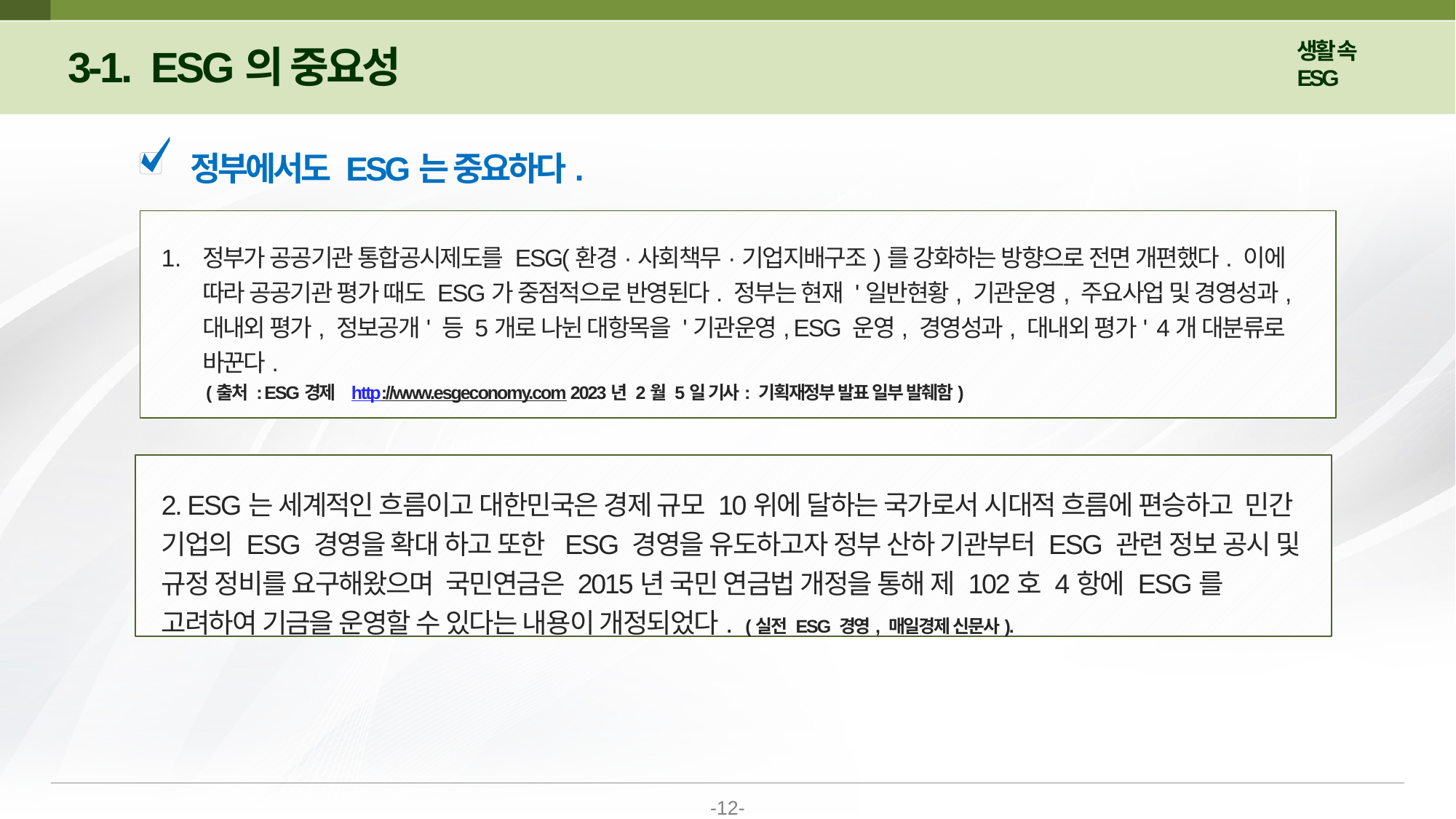

3-1.  ESG의 중요성
 정부에서도 ESG는 중요하다.

정부가 공공기관 통합공시제도를 ESG(환경·사회책무·기업지배구조)를 강화하는 방향으로 전면 개편했다. 이에 따라 공공기관 평가 때도 ESG가 중점적으로 반영된다. 정부는 현재 '일반현황, 기관운영, 주요사업 및 경영성과, 대내외 평가, 정보공개' 등 5개로 나뉜 대항목을 '기관운영, ESG 운영, 경영성과, 대내외 평가'  4개 대분류로 바꾼다.
            (출처 : ESG경제   http://www.esgeconomy.com 2023년 2월 5일 기사: 기획재정부 발표 일부 발췌함)
2. ESG는 세계적인 흐름이고 대한민국은 경제 규모 10위에 달하는 국가로서 시대적 흐름에 편승하고  민간 기업의 ESG 경영을 확대 하고 또한  ESG 경영을 유도하고자 정부 산하 기관부터 ESG 관련 정보 공시 및 규정 정비를 요구해왔으며  국민연금은 2015년 국민 연금법 개정을 통해 제 102호 4항에 ESG를 고려하여 기금을 운영할 수 있다는 내용이 개정되었다.  (실전 ESG 경영, 매일경제 신문사).